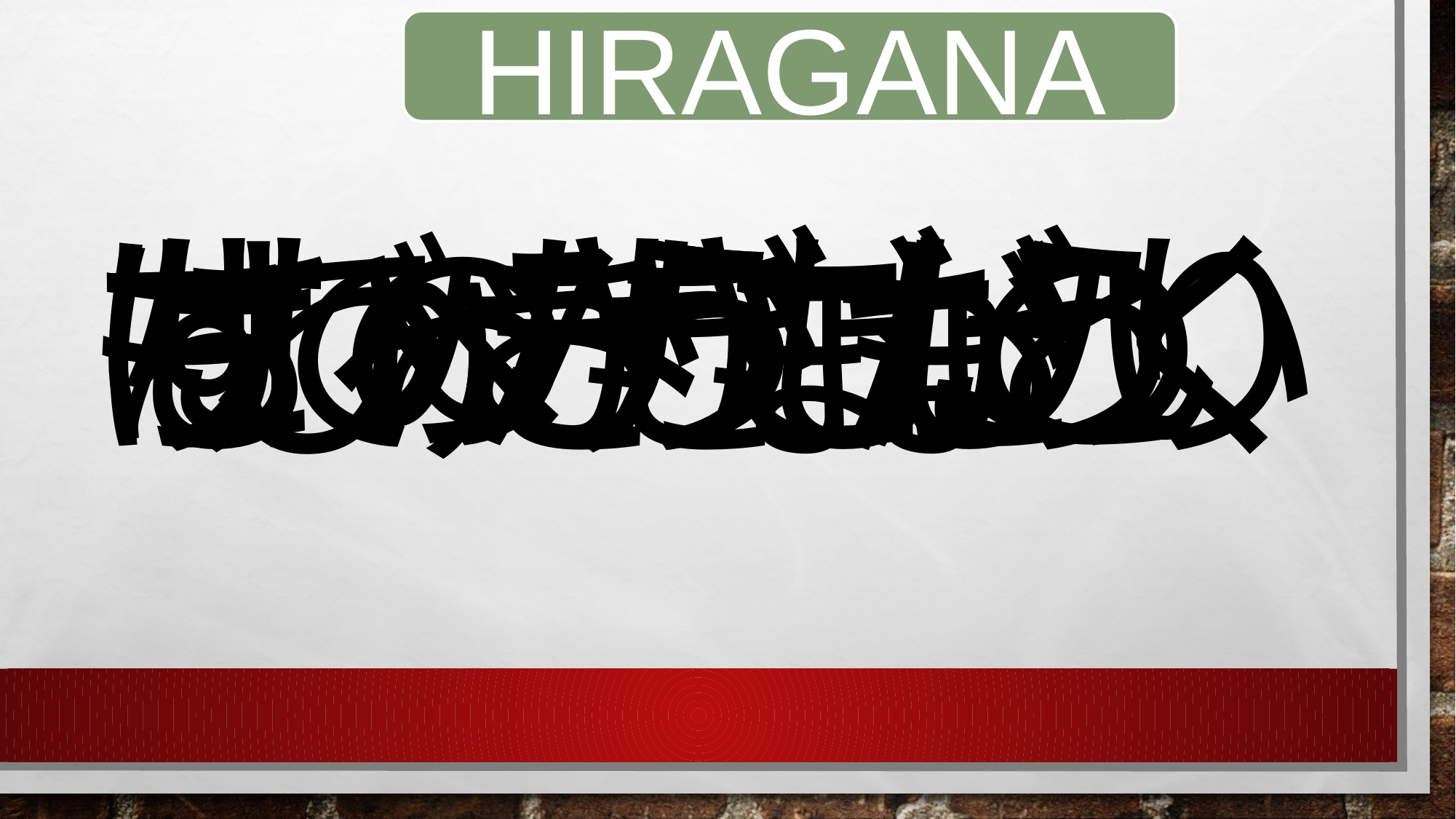

HIRAGANA
ものがたり
すべりだい
できごと
ちゅうもく
わかもの
けっきょく
にゅうがく
びみょう